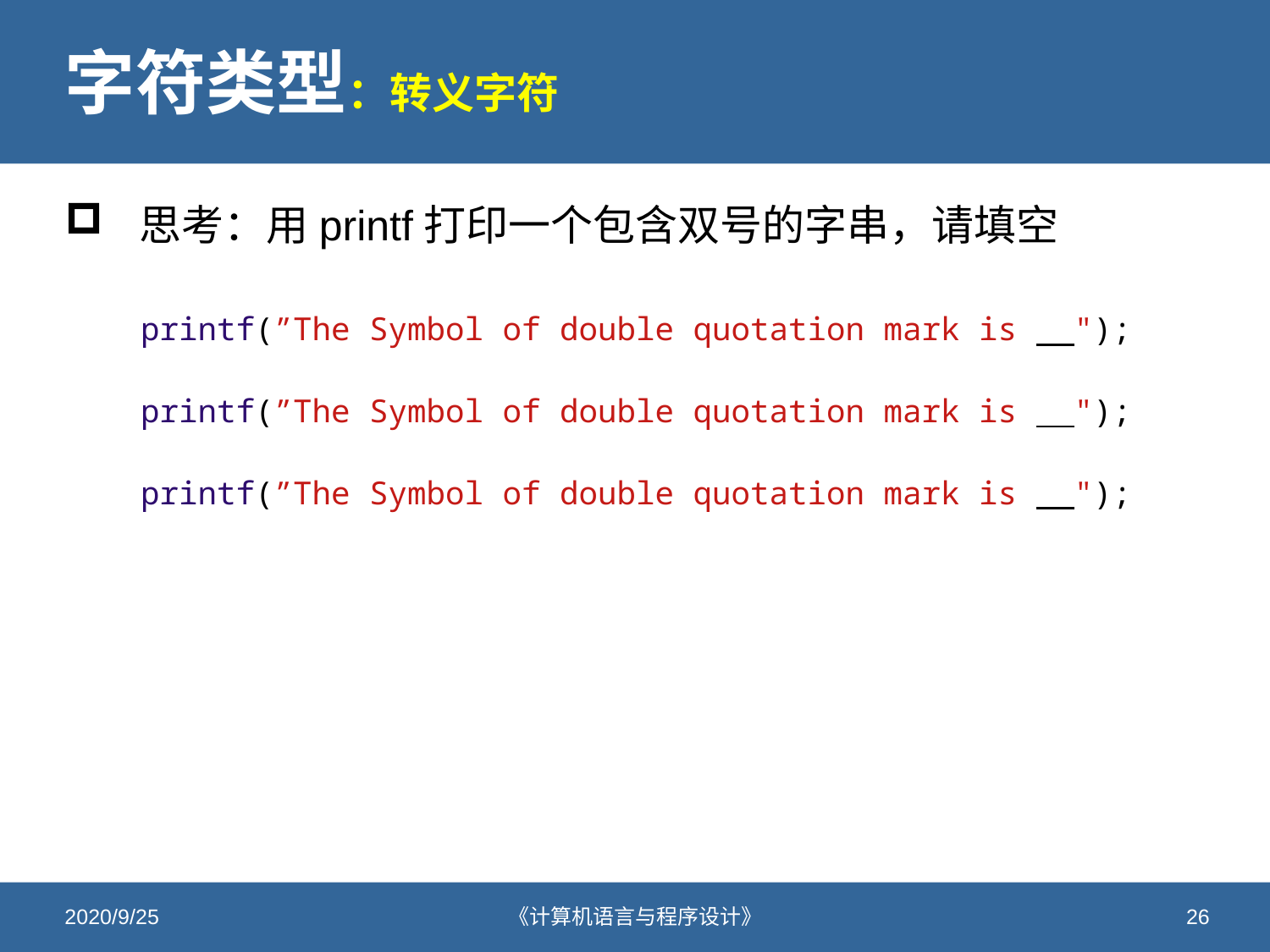

# 字符类型：转义字符
思考：用printf打印一个包含双号的字串，请填空
printf(”The Symbol of double quotation mark is   ");
printf(”The Symbol of double quotation mark is   ");
printf(”The Symbol of double quotation mark is   ");
2020/9/25
《计算机语言与程序设计》
26